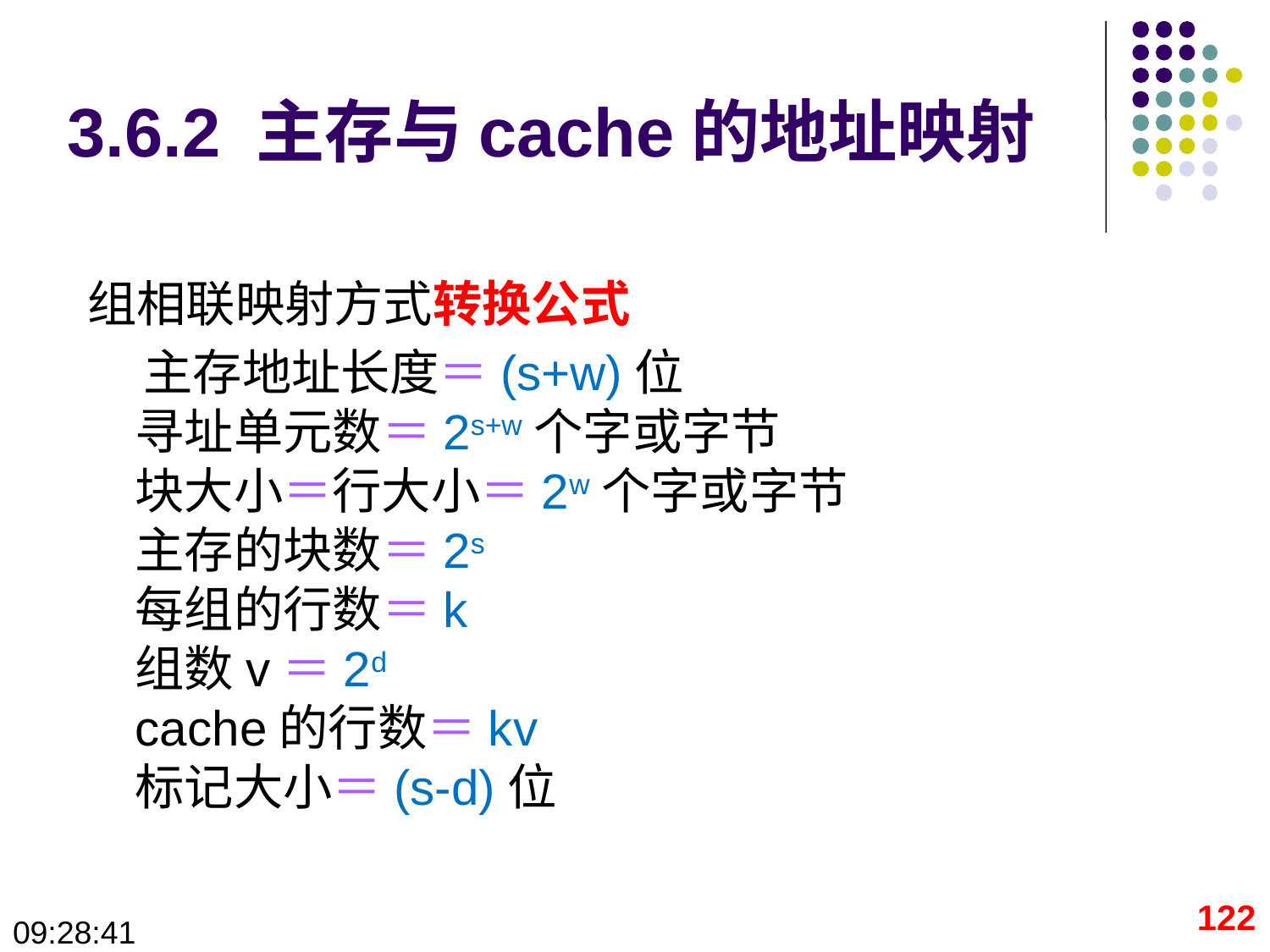

# 3.6.2 主存与cache的地址映射
组相联映射方式转换公式
    主存地址长度＝(s+w)位
寻址单元数＝2s+w个字或字节
块大小＝行大小＝2w个字或字节
主存的块数＝2s
每组的行数＝k
组数v＝2d
cache的行数＝kv
标记大小＝(s-d)位
122
09:28:41